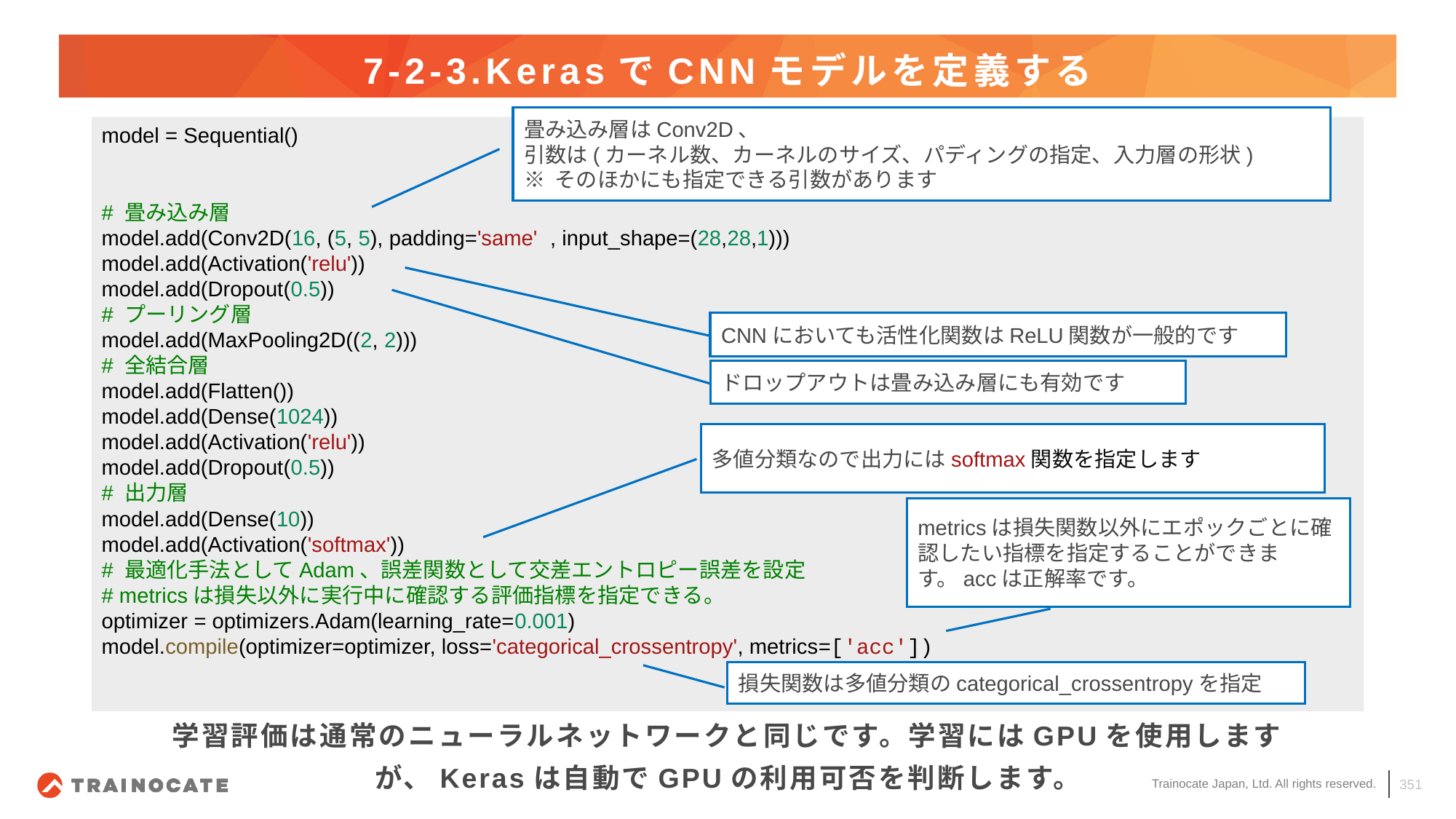

# 7-2-3.KerasでCNNモデルを定義する
畳み込み層はConv2D、
引数は(カーネル数、カーネルのサイズ、パディングの指定、入力層の形状)
※ そのほかにも指定できる引数があります
model = Sequential()

# 畳み込み層
model.add(Conv2D(16, (5, 5), padding='same' , input_shape=(28,28,1)))
model.add(Activation('relu'))
model.add(Dropout(0.5))
# プーリング層
model.add(MaxPooling2D((2, 2)))
# 全結合層
model.add(Flatten())
model.add(Dense(1024))
model.add(Activation('relu'))
model.add(Dropout(0.5))
# 出力層
model.add(Dense(10))
model.add(Activation('softmax'))
# 最適化手法としてAdam、誤差関数として交差エントロピー誤差を設定
# metricsは損失以外に実行中に確認する評価指標を指定できる。
optimizer = optimizers.Adam(learning_rate=0.001)
model.compile(optimizer=optimizer, loss='categorical_crossentropy', metrics=['acc'])
CNNにおいても活性化関数はReLU関数が一般的です
ドロップアウトは畳み込み層にも有効です
多値分類なので出力にはsoftmax関数を指定します
metricsは損失関数以外にエポックごとに確認したい指標を指定することができます。accは正解率です。
損失関数は多値分類のcategorical_crossentropyを指定
学習評価は通常のニューラルネットワークと同じです。学習にはGPUを使用しますが、Kerasは自動でGPUの利用可否を判断します。
351